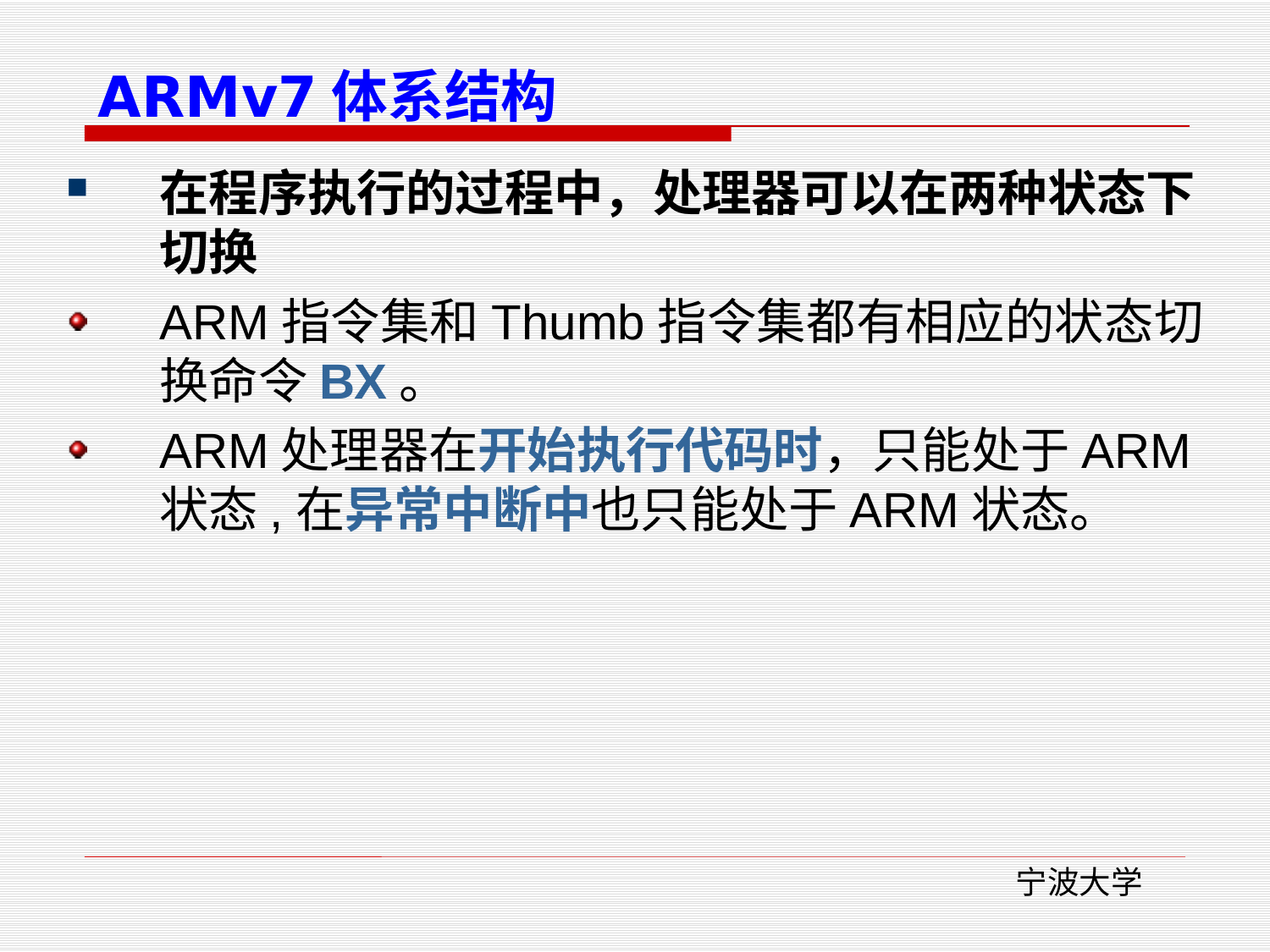

ARMv7体系结构
在程序执行的过程中，处理器可以在两种状态下切换
ARM指令集和Thumb指令集都有相应的状态切换命令BX。
ARM处理器在开始执行代码时，只能处于ARM状态,在异常中断中也只能处于ARM状态。